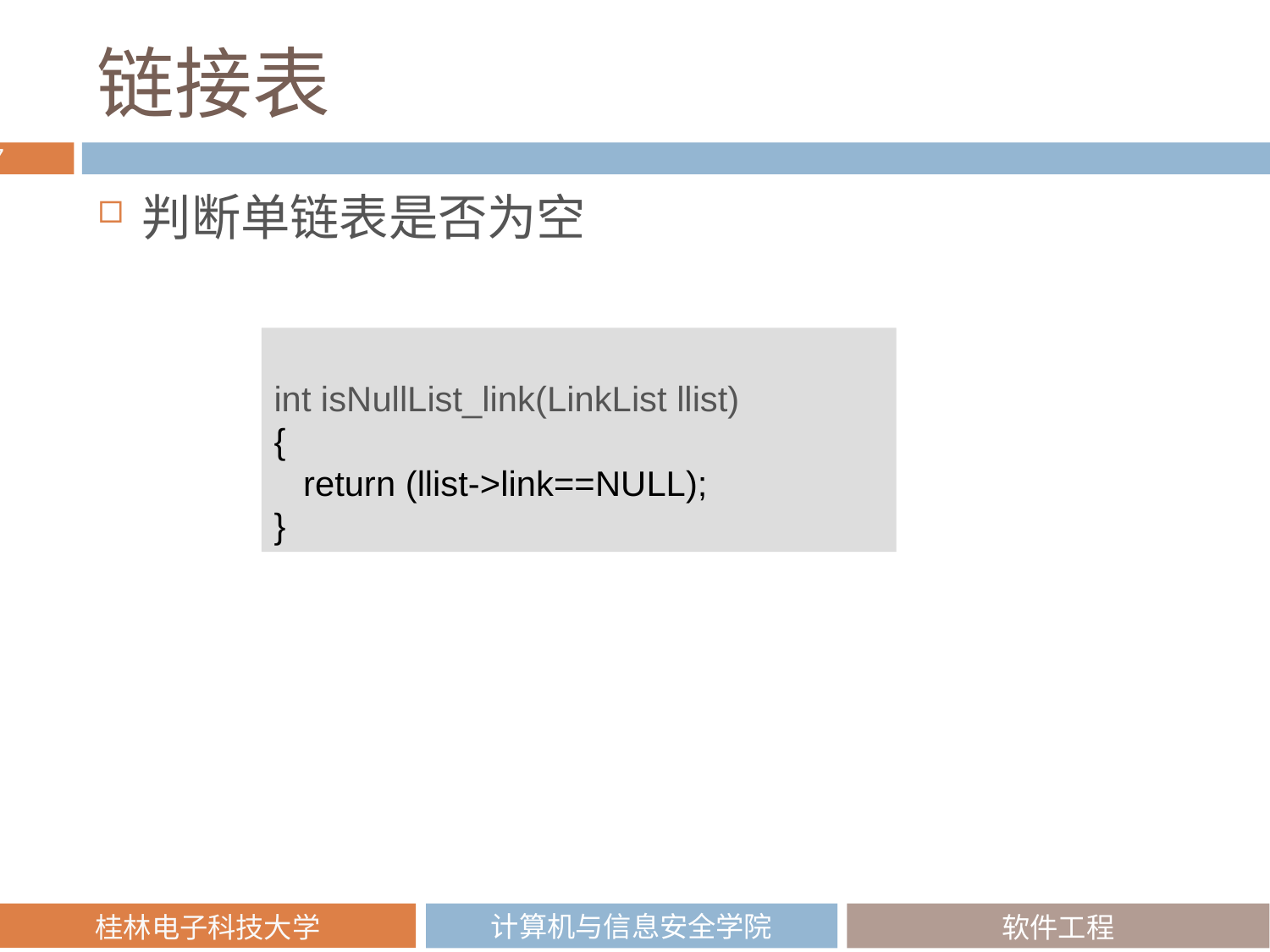

# 链接表
判断单链表是否为空

int isNullList_link(LinkList llist)
{
   return (llist->link==NULL);
}